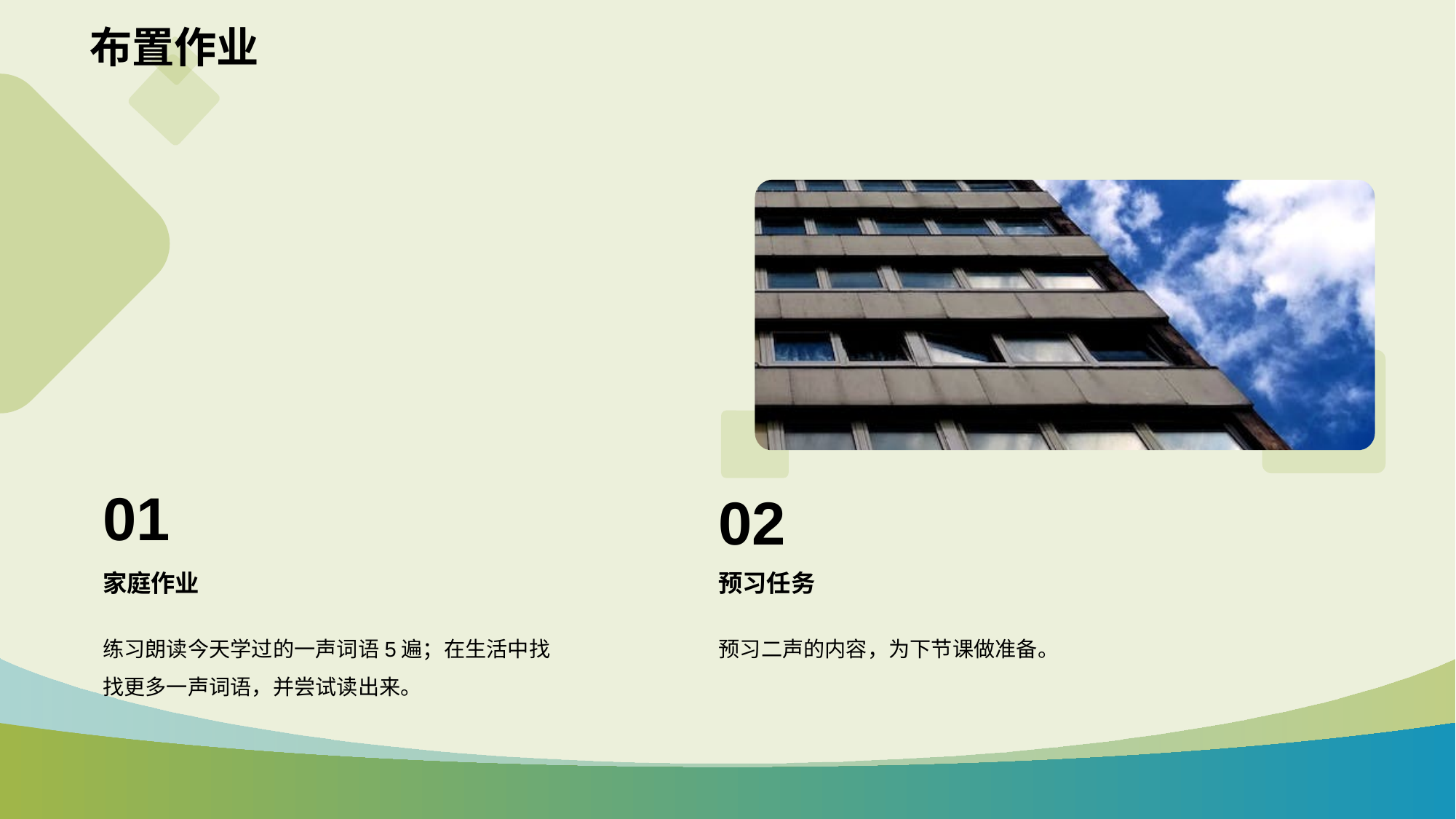

布置作业

01
02
家庭作业
预习任务
练习朗读今天学过的一声词语5遍；在生活中找找更多一声词语，并尝试读出来。
预习二声的内容，为下节课做准备。